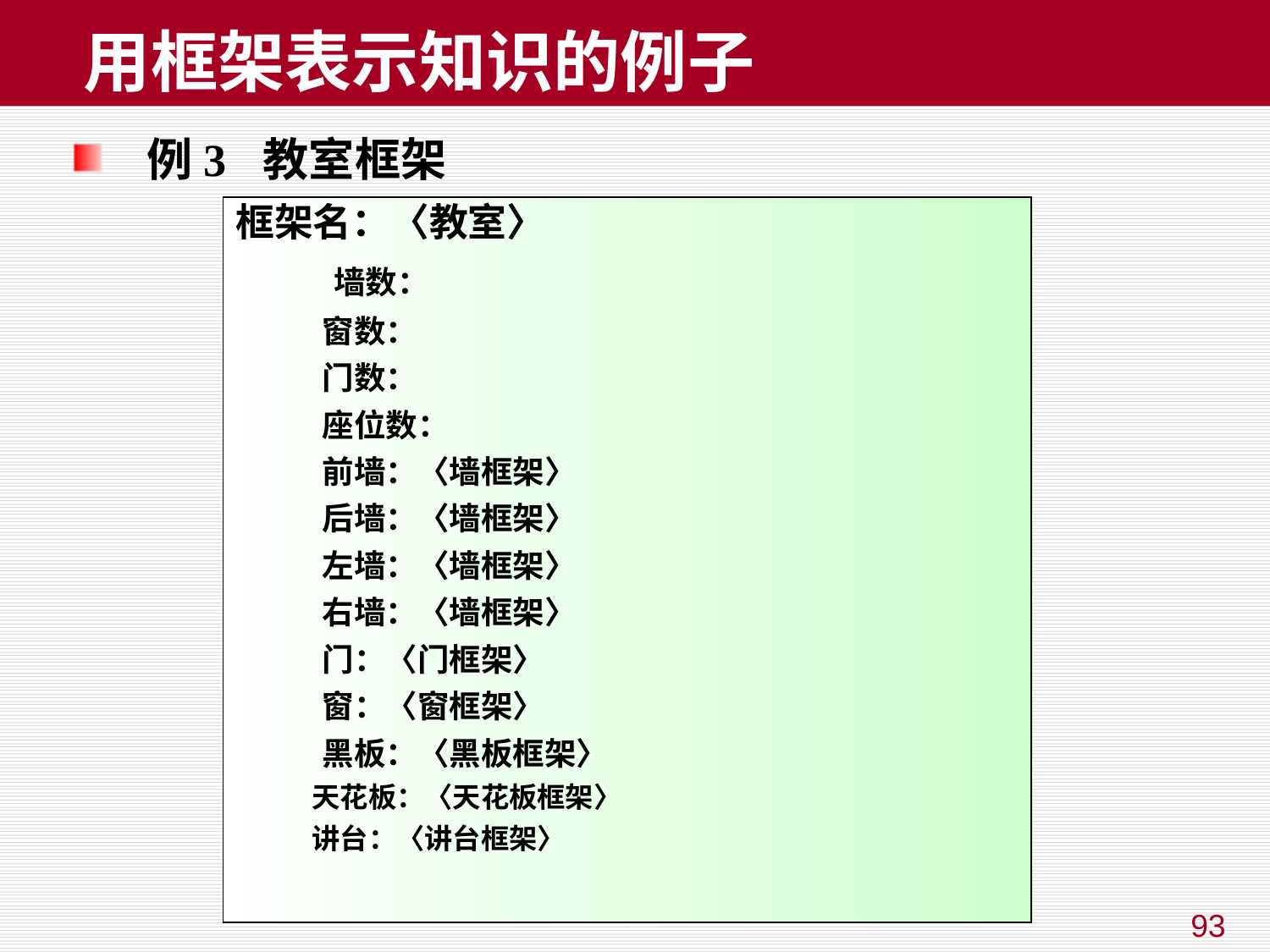

# 用框架表示知识的例子
   例3  教室框架
框架名：〈教室〉
          墙数：
           窗数：
           门数：
           座位数：
           前墙：〈墙框架〉
           后墙：〈墙框架〉
           左墙：〈墙框架〉
           右墙：〈墙框架〉
           门：〈门框架〉
           窗：〈窗框架〉
           黑板：〈黑板框架〉
           天花板：〈天花板框架〉
           讲台：〈讲台框架〉
93